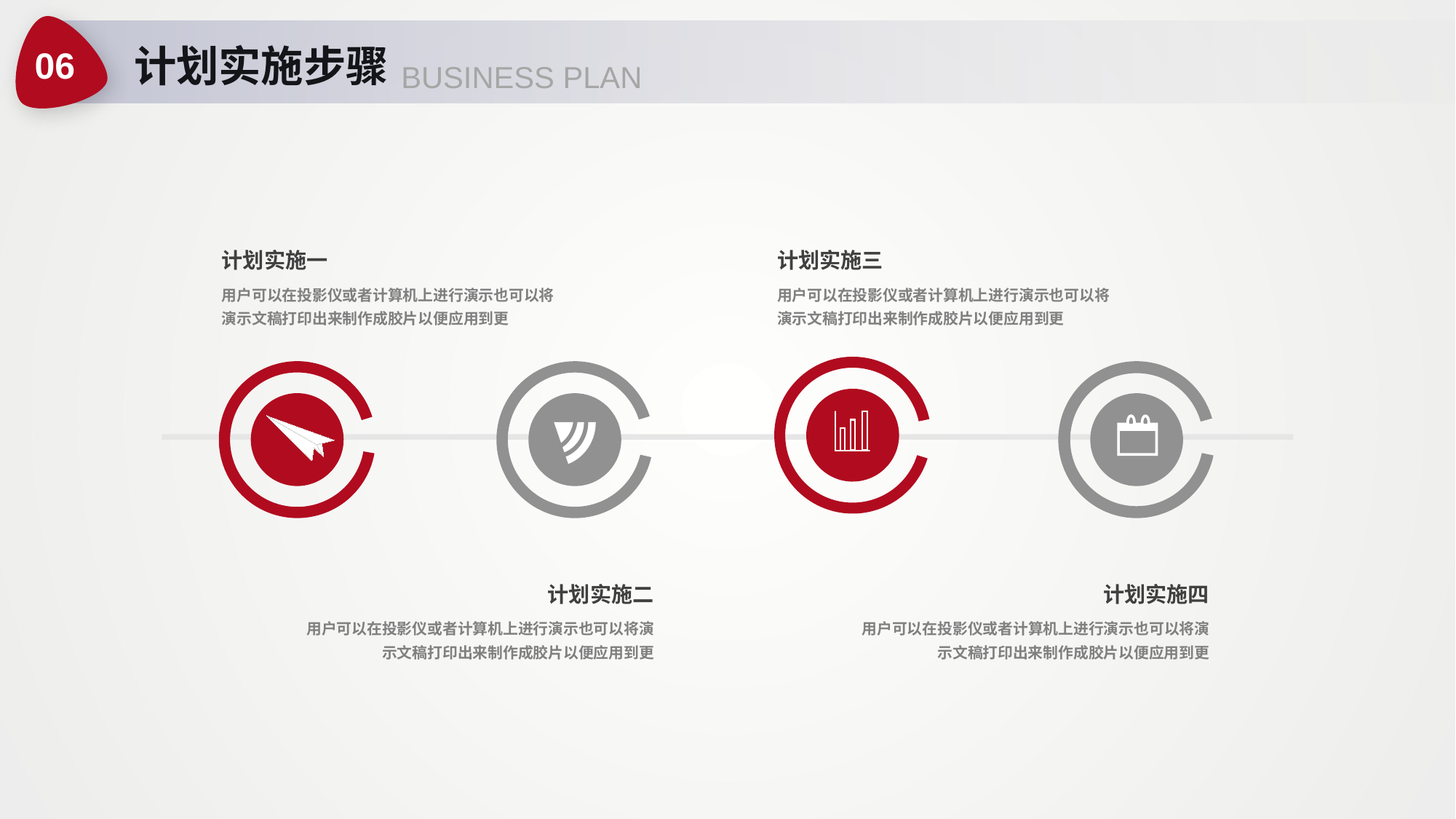

06

计划实施步骤
BUSINESS PLAN
计划实施一
用户可以在投影仪或者计算机上进行演示也可以将演示文稿打印出来制作成胶片以便应用到更
计划实施三
用户可以在投影仪或者计算机上进行演示也可以将演示文稿打印出来制作成胶片以便应用到更

计划实施二
用户可以在投影仪或者计算机上进行演示也可以将演示文稿打印出来制作成胶片以便应用到更
计划实施四
用户可以在投影仪或者计算机上进行演示也可以将演示文稿打印出来制作成胶片以便应用到更